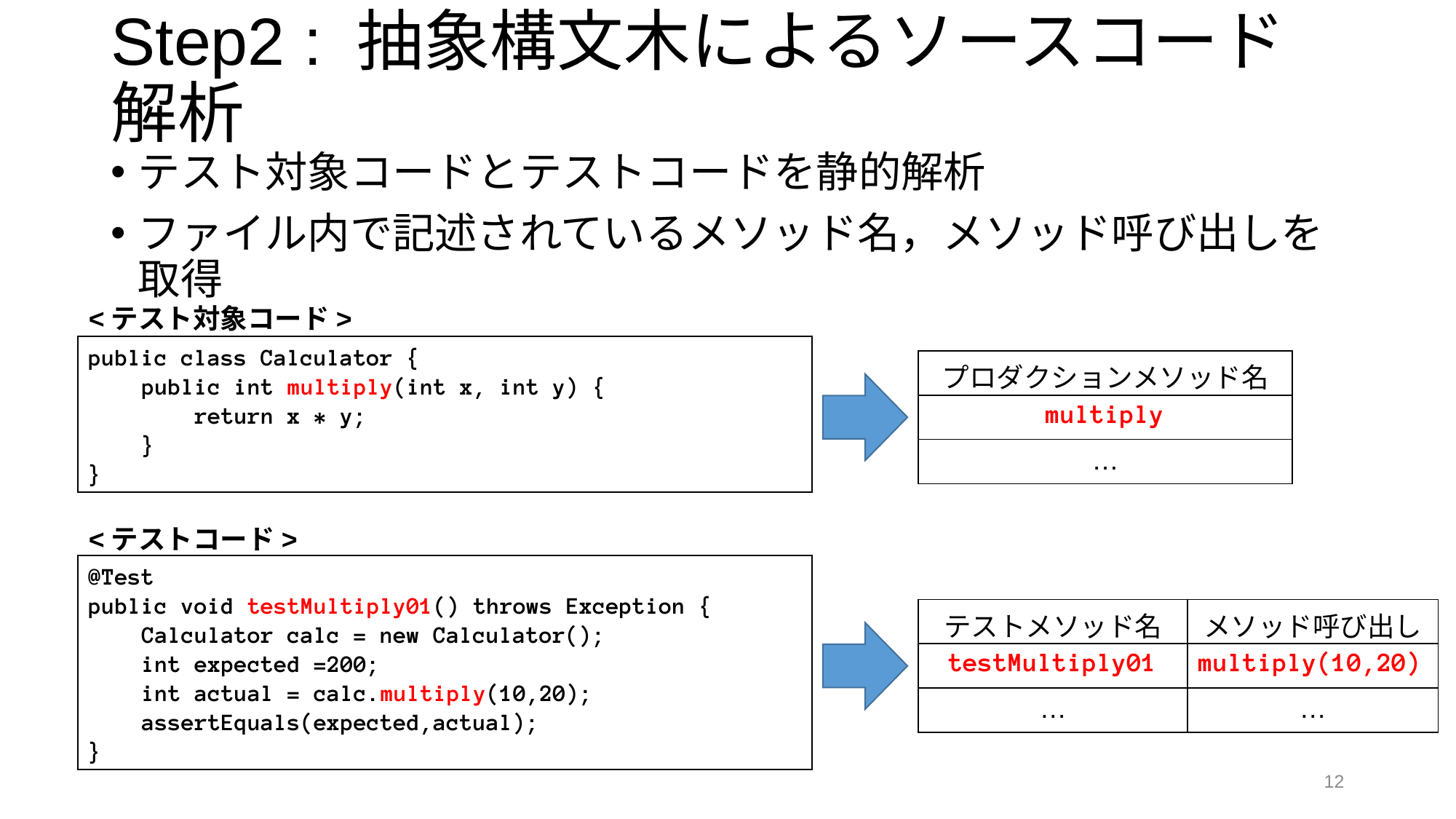

# Step2 : 抽象構文木によるソースコード解析
テスト対象コードとテストコードを静的解析
ファイル内で記述されているメソッド名，メソッド呼び出しを取得
<テスト対象コード>
public class Calculator {
    public int multiply(int x, int y) {
        return x * y;
    }
}
| プロダクションメソッド名 |
| --- |
| multiply |
| … |

<テストコード>
@Test
public void testMultiply01() throws Exception {
    Calculator calc = new Calculator();
    int expected =200;
    int actual = calc.multiply(10,20);
    assertEquals(expected,actual);
}
| テストメソッド名 | メソッド呼び出し |
| --- | --- |
| testMultiply01 | multiply(10,20) |
| … | … |

12